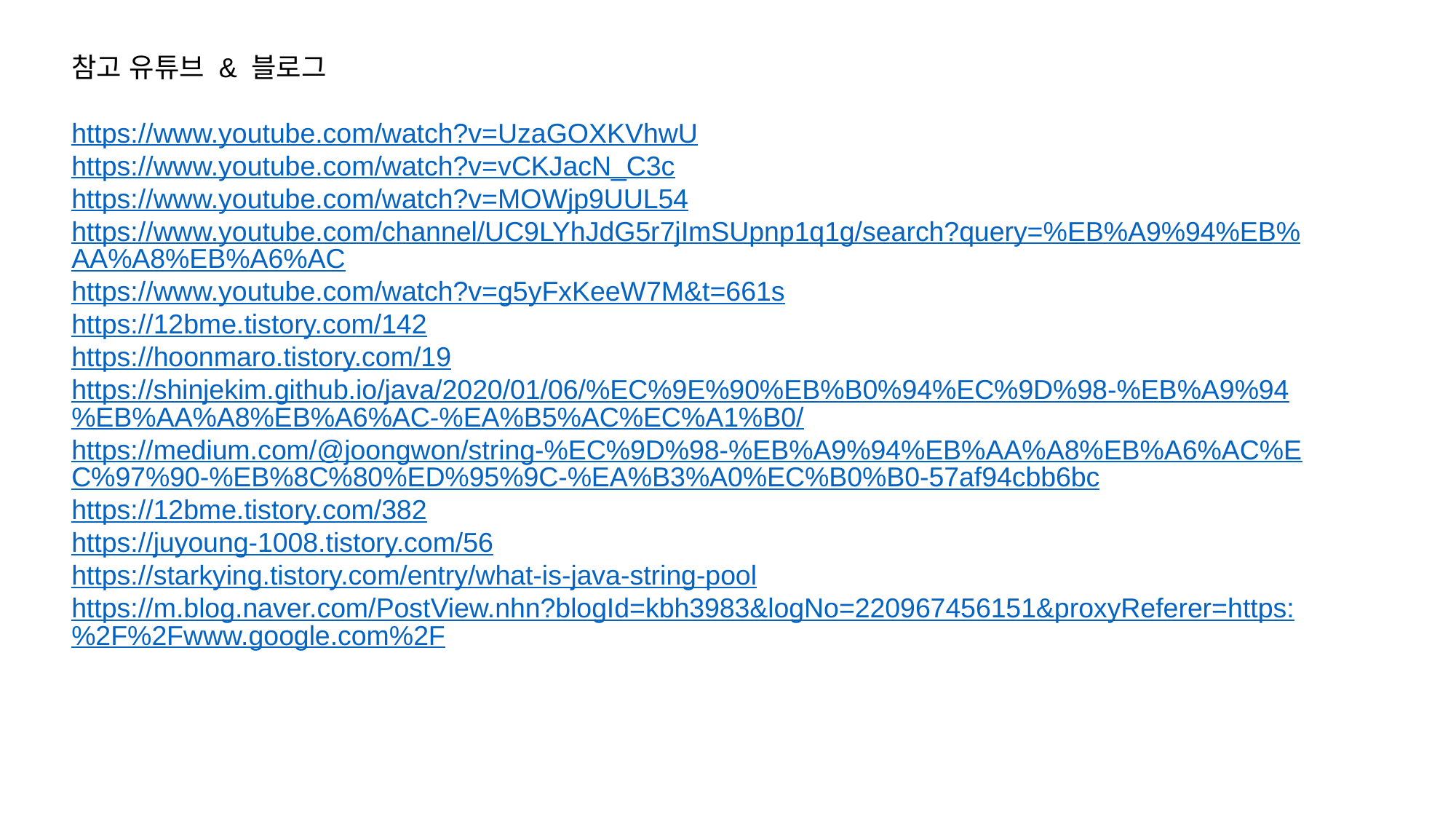

참고 유튜브 & 블로그

https://www.youtube.com/watch?v=UzaGOXKVhwU
https://www.youtube.com/watch?v=vCKJacN_C3c
https://www.youtube.com/watch?v=MOWjp9UUL54
https://www.youtube.com/channel/UC9LYhJdG5r7jImSUpnp1q1g/search?query=%EB%A9%94%EB%AA%A8%EB%A6%AC
https://www.youtube.com/watch?v=g5yFxKeeW7M&t=661s
https://12bme.tistory.com/142
https://hoonmaro.tistory.com/19
https://shinjekim.github.io/java/2020/01/06/%EC%9E%90%EB%B0%94%EC%9D%98-%EB%A9%94%EB%AA%A8%EB%A6%AC-%EA%B5%AC%EC%A1%B0/
https://medium.com/@joongwon/string-%EC%9D%98-%EB%A9%94%EB%AA%A8%EB%A6%AC%EC%97%90-%EB%8C%80%ED%95%9C-%EA%B3%A0%EC%B0%B0-57af94cbb6bc
https://12bme.tistory.com/382
https://juyoung-1008.tistory.com/56
https://starkying.tistory.com/entry/what-is-java-string-pool
https://m.blog.naver.com/PostView.nhn?blogId=kbh3983&logNo=220967456151&proxyReferer=https:%2F%2Fwww.google.com%2F